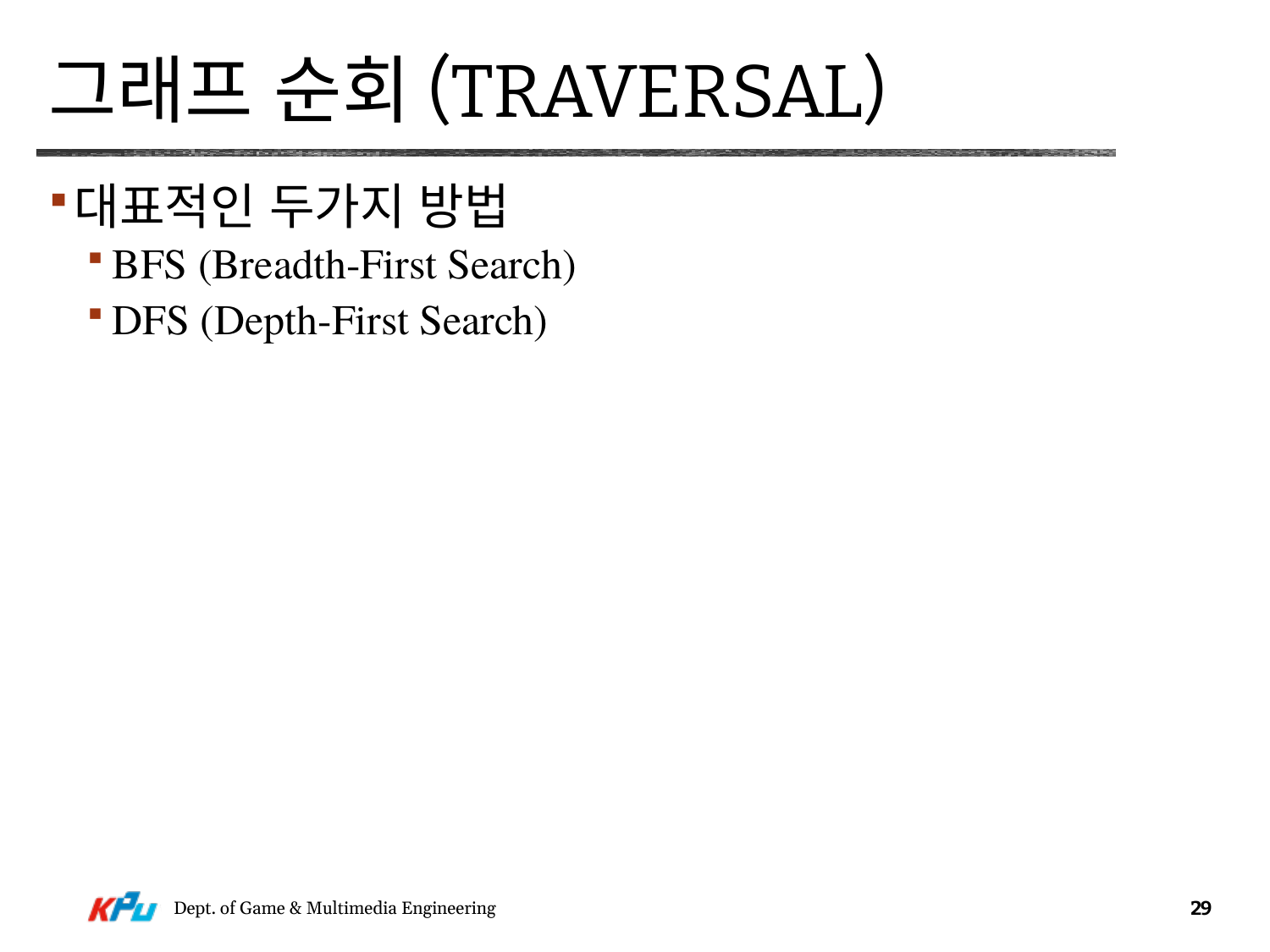

# 그래프 순회(Traversal)
대표적인 두가지 방법
BFS (Breadth-First Search)
DFS (Depth-First Search)

Dept. of Game & Multimedia Engineering
29